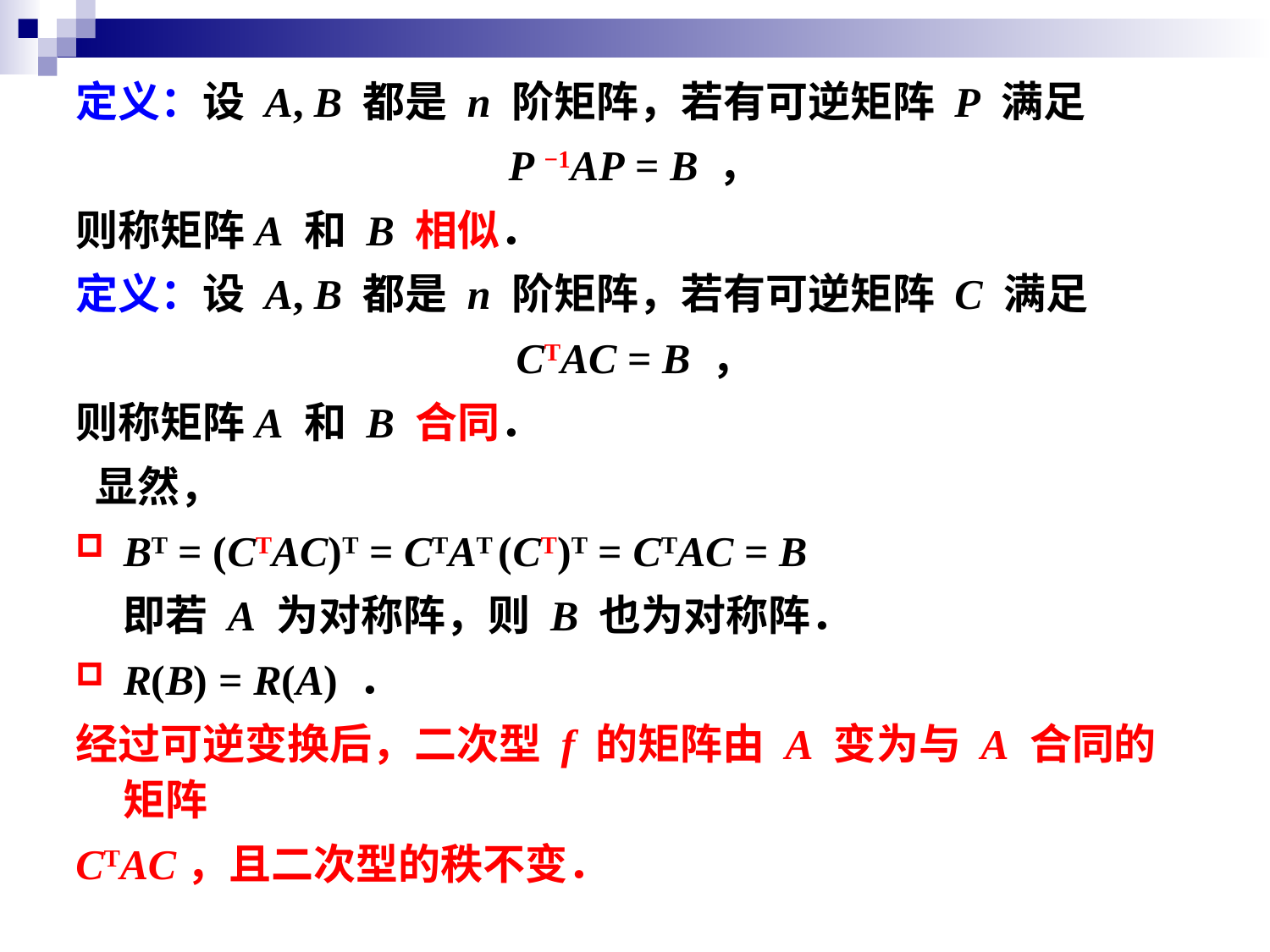

定义：设 A, B 都是 n 阶矩阵，若有可逆矩阵 P 满足
P −1AP = B ，
则称矩阵A 和 B 相似．
定义：设 A, B 都是 n 阶矩阵，若有可逆矩阵 C 满足
CTAC = B ，
则称矩阵A 和 B 合同．
 显然，
BT = (CTAC)T = CTAT (CT)T = CTAC = B
	即若 A 为对称阵，则 B 也为对称阵．
R(B) = R(A) ．
经过可逆变换后，二次型 f 的矩阵由 A 变为与 A 合同的矩阵
CTAC，且二次型的秩不变．